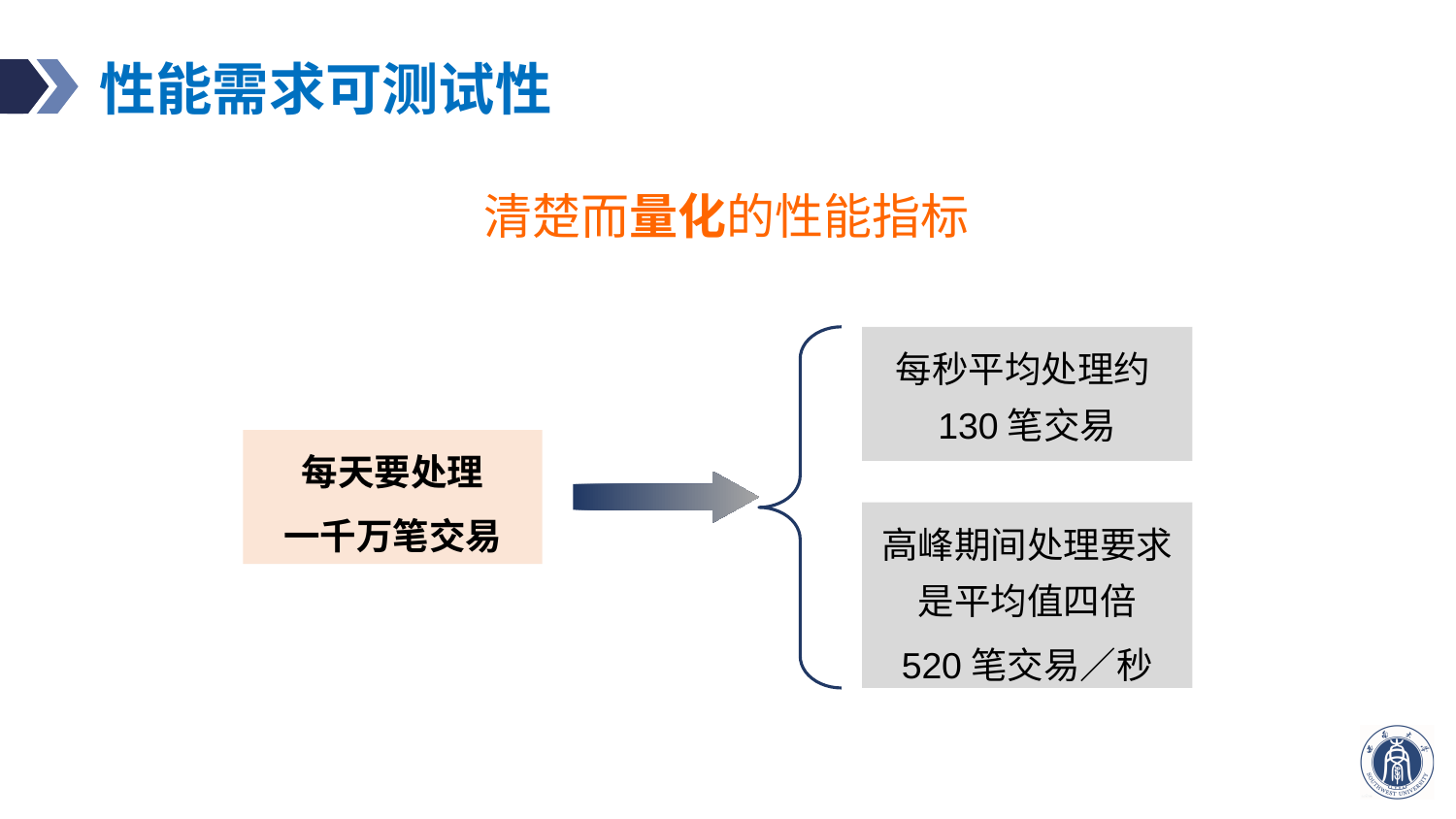

# 性能需求可测试性
清楚而量化的性能指标

每秒平均处理约130笔交易
每天要处理
一千万笔交易

高峰期间处理要求是平均值四倍
520笔交易／秒